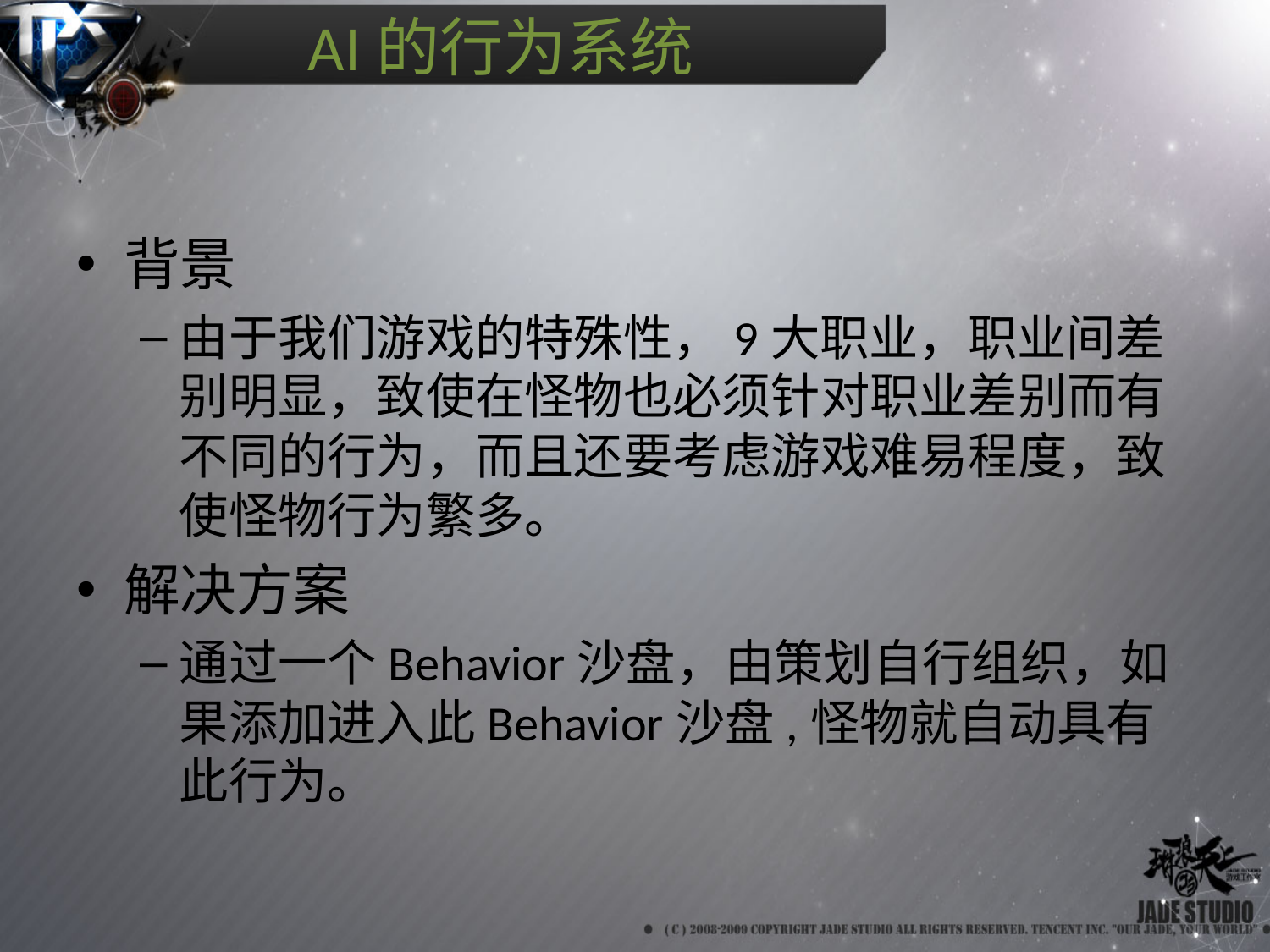

# AI的行为系统
背景
由于我们游戏的特殊性，9大职业，职业间差别明显，致使在怪物也必须针对职业差别而有不同的行为，而且还要考虑游戏难易程度，致使怪物行为繁多。
解决方案
通过一个Behavior沙盘，由策划自行组织，如果添加进入此Behavior沙盘,怪物就自动具有此行为。